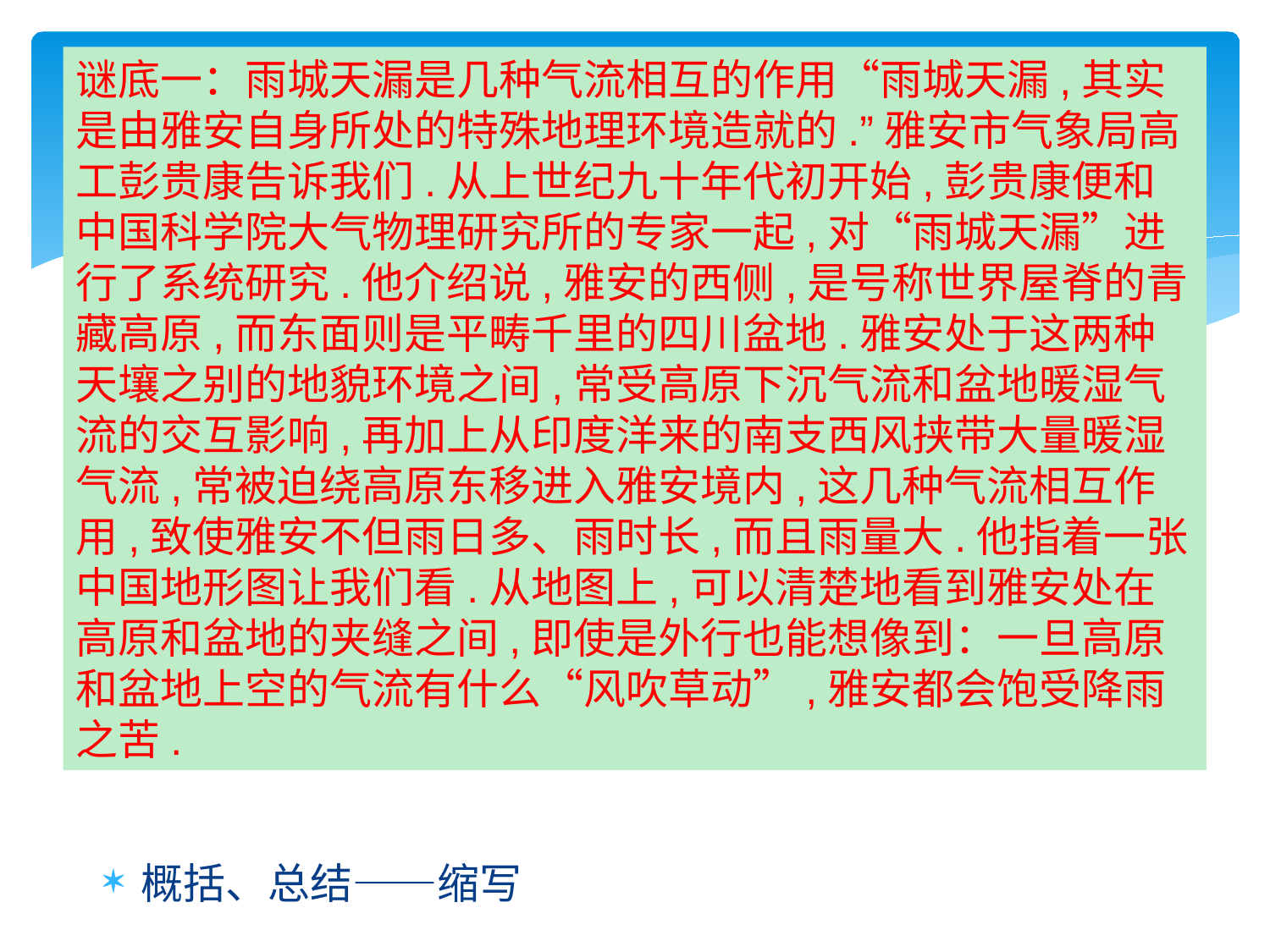

谜底一：雨城天漏是几种气流相互的作用“雨城天漏,其实是由雅安自身所处的特殊地理环境造就的.”雅安市气象局高工彭贵康告诉我们.从上世纪九十年代初开始,彭贵康便和中国科学院大气物理研究所的专家一起,对“雨城天漏”进行了系统研究.他介绍说,雅安的西侧,是号称世界屋脊的青藏高原,而东面则是平畴千里的四川盆地.雅安处于这两种天壤之别的地貌环境之间,常受高原下沉气流和盆地暖湿气流的交互影响,再加上从印度洋来的南支西风挟带大量暖湿气流,常被迫绕高原东移进入雅安境内,这几种气流相互作用,致使雅安不但雨日多、雨时长,而且雨量大.他指着一张中国地形图让我们看.从地图上,可以清楚地看到雅安处在高原和盆地的夹缝之间,即使是外行也能想像到：一旦高原和盆地上空的气流有什么“风吹草动”,雅安都会饱受降雨之苦.
#
概括、总结——缩写